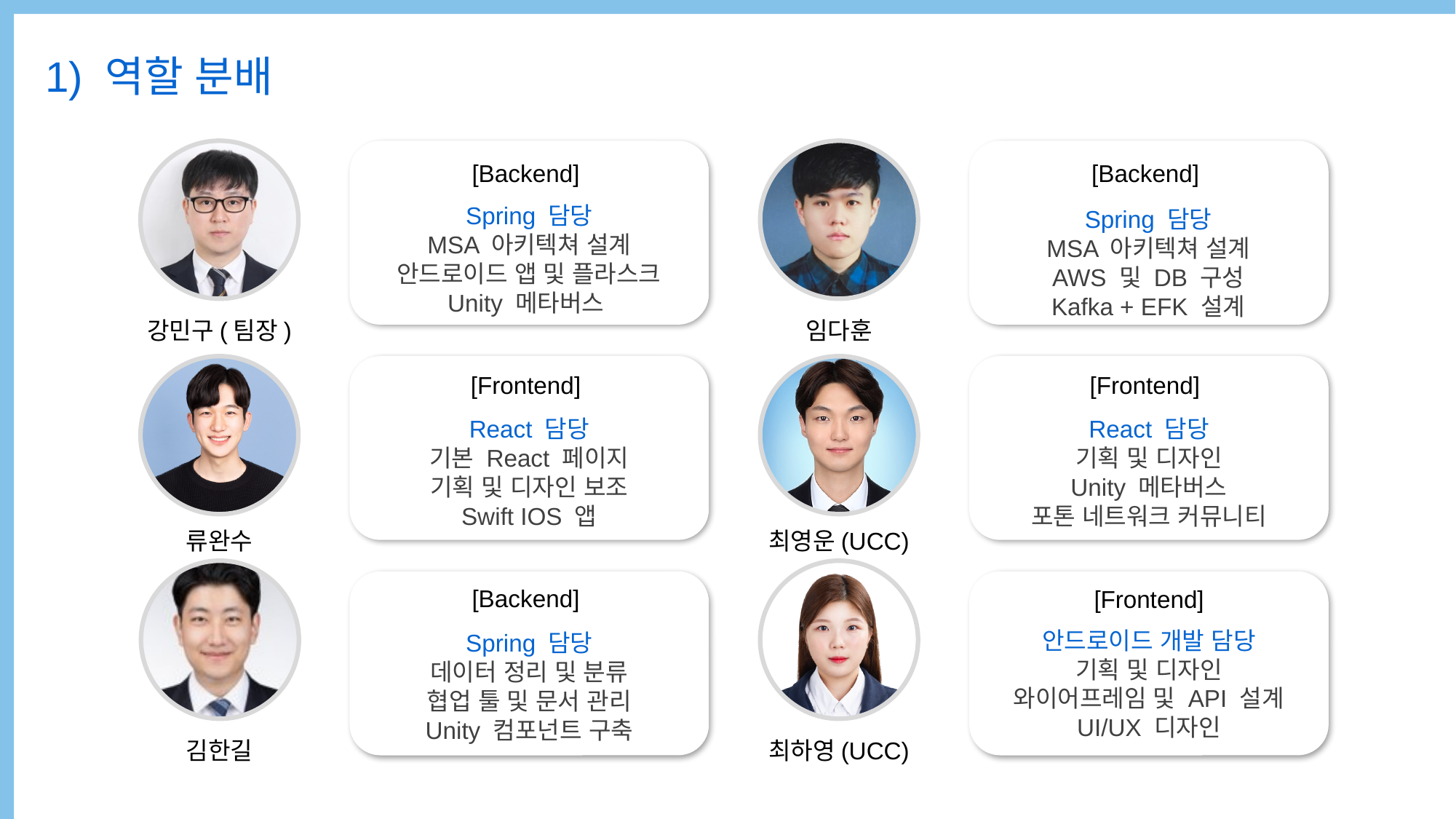

1) 역할 분배

[Backend]
[Backend]
Spring 담당
MSA 아키텍쳐 설계
안드로이드 앱 및 플라스크
Unity 메타버스

Spring 담당
MSA 아키텍쳐 설계
AWS 및 DB 구성
Kafka + EFK 설계
강민구(팀장)
임다훈

[Frontend]
[Frontend]
React 담당
기본 React 페이지
기획 및 디자인 보조
Swift IOS 앱
React 담당
기획 및 디자인
Unity 메타버스
포톤 네트워크 커뮤니티
류완수
최영운(UCC)

[Backend]
[Frontend]
안드로이드 개발 담당
기획 및 디자인
와이어프레임 및 API 설계
UI/UX 디자인

Spring 담당
데이터 정리 및 분류
협업 툴 및 문서 관리
Unity 컴포넌트 구축

김한길
최하영(UCC)